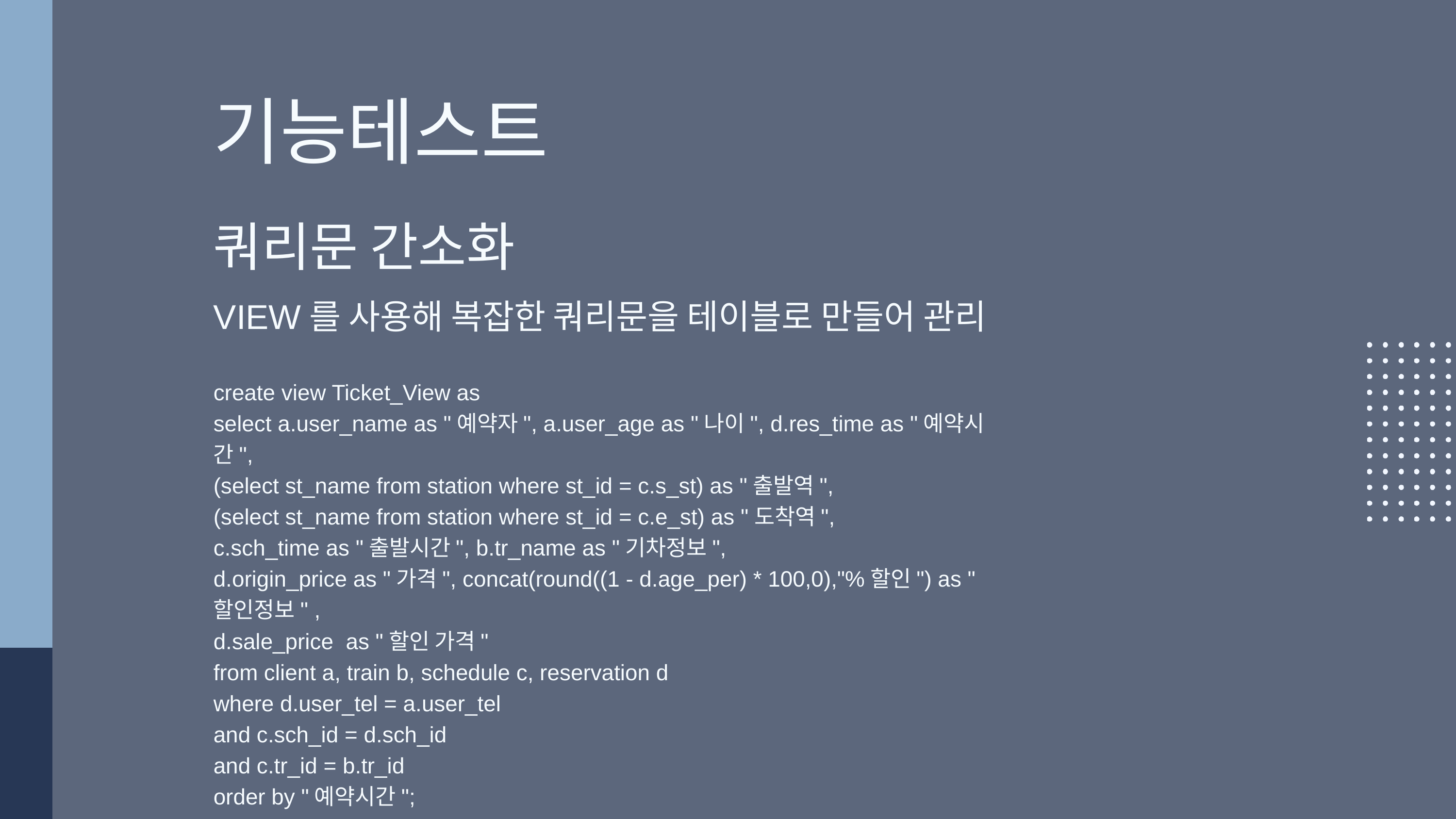

기능테스트
쿼리문 간소화
VIEW를 사용해 복잡한 쿼리문을 테이블로 만들어 관리

create view Ticket_View as
select a.user_name as "예약자", a.user_age as "나이", d.res_time as "예약시간",
(select st_name from station where st_id = c.s_st) as "출발역",
(select st_name from station where st_id = c.e_st) as "도착역",
c.sch_time as "출발시간", b.tr_name as "기차정보",
d.origin_price as "가격", concat(round((1 - d.age_per) * 100,0),"%할인") as "할인정보" ,
d.sale_price  as "할인 가격"
from client a, train b, schedule c, reservation d
where d.user_tel = a.user_tel
and c.sch_id = d.sch_id
and c.tr_id = b.tr_id
order by "예약시간";